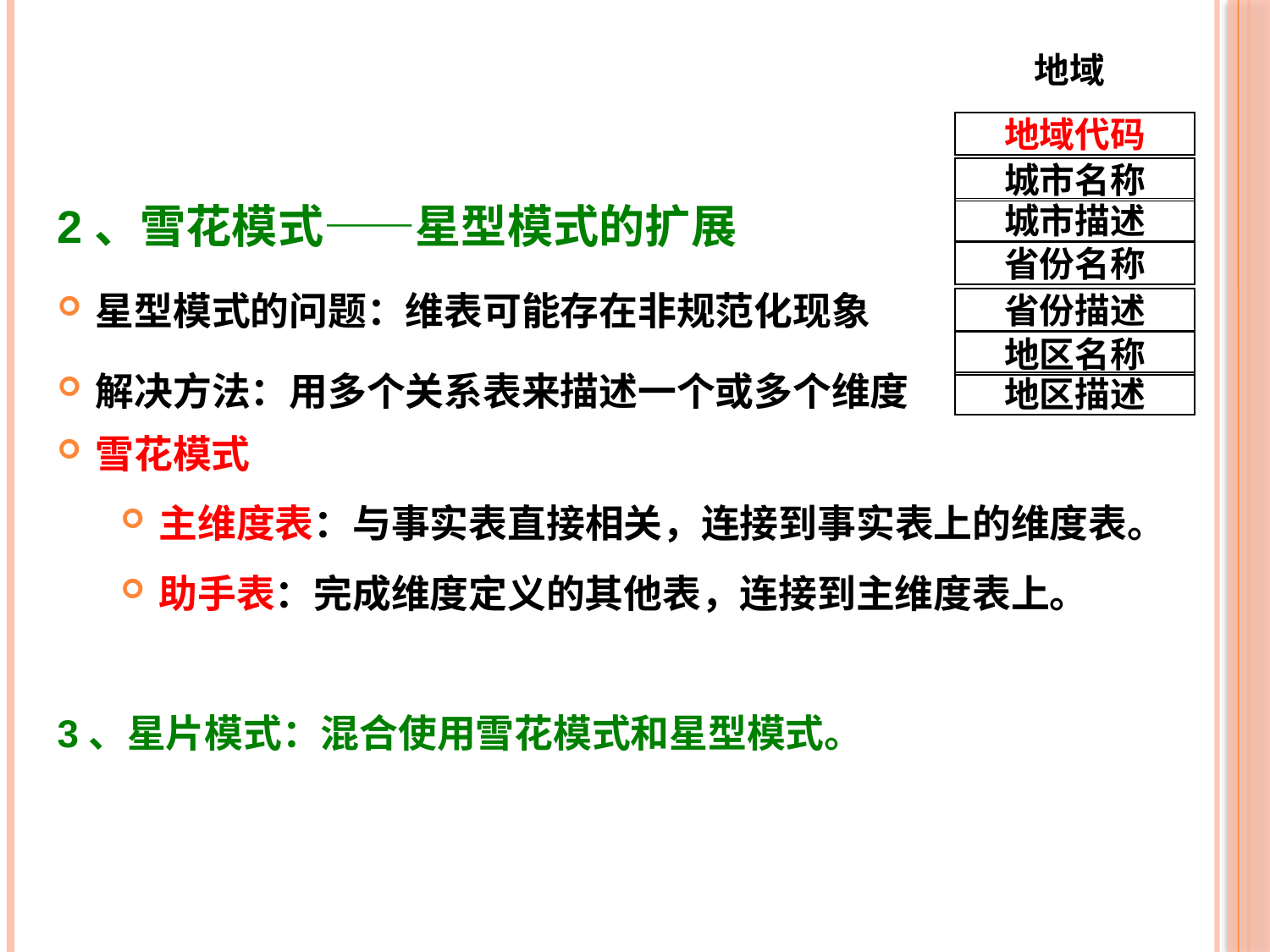

地域
地域代码
城市名称
城市描述
省份名称
省份描述
地区名称
地区描述
2、雪花模式——星型模式的扩展
星型模式的问题：维表可能存在非规范化现象
解决方法：用多个关系表来描述一个或多个维度
雪花模式
主维度表：与事实表直接相关，连接到事实表上的维度表。
助手表：完成维度定义的其他表，连接到主维度表上。

3、星片模式：混合使用雪花模式和星型模式。